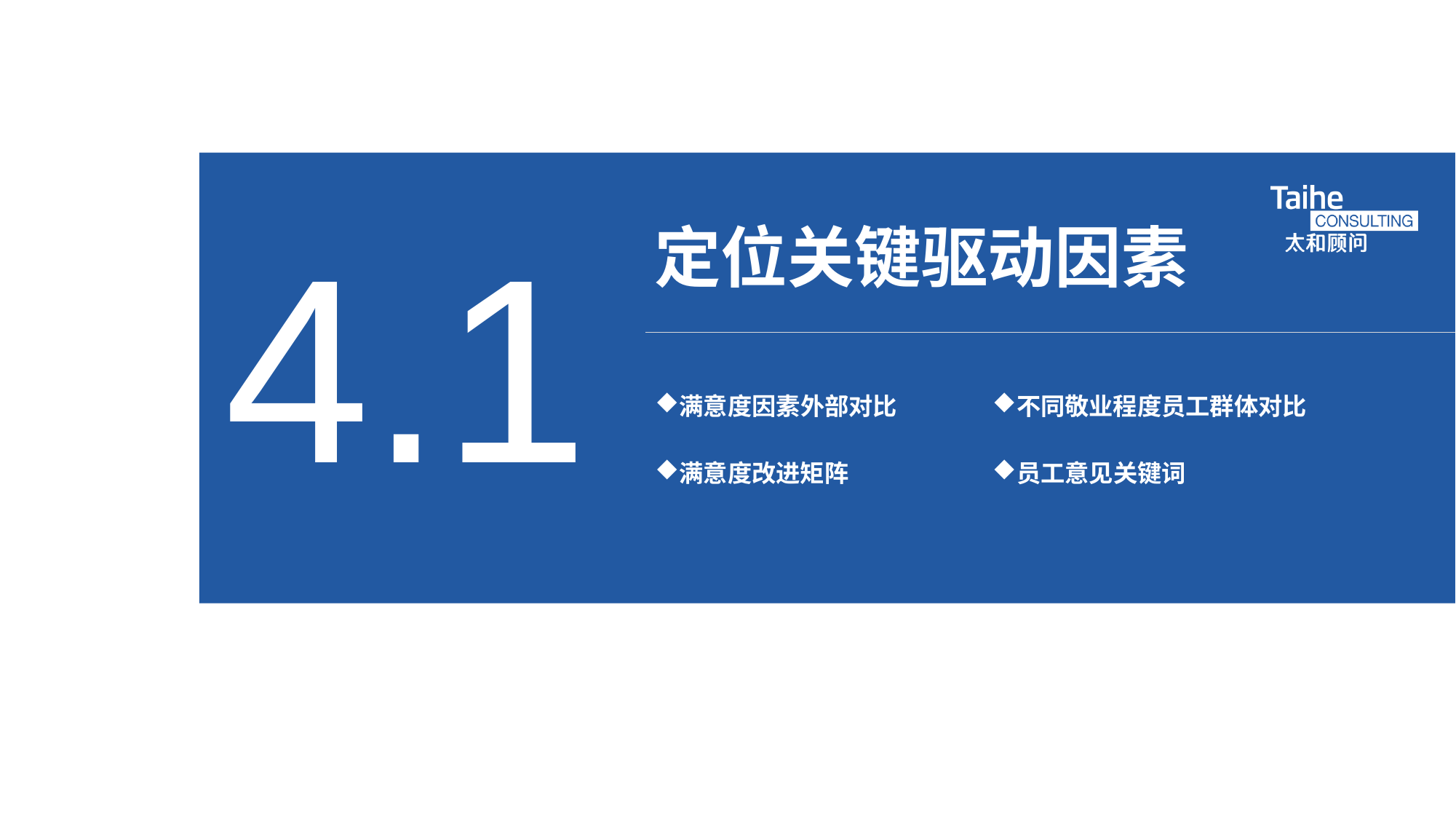

# 4.1
定位关键驱动因素
满意度因素外部对比
不同敬业程度员工群体对比
满意度改进矩阵
员工意见关键词